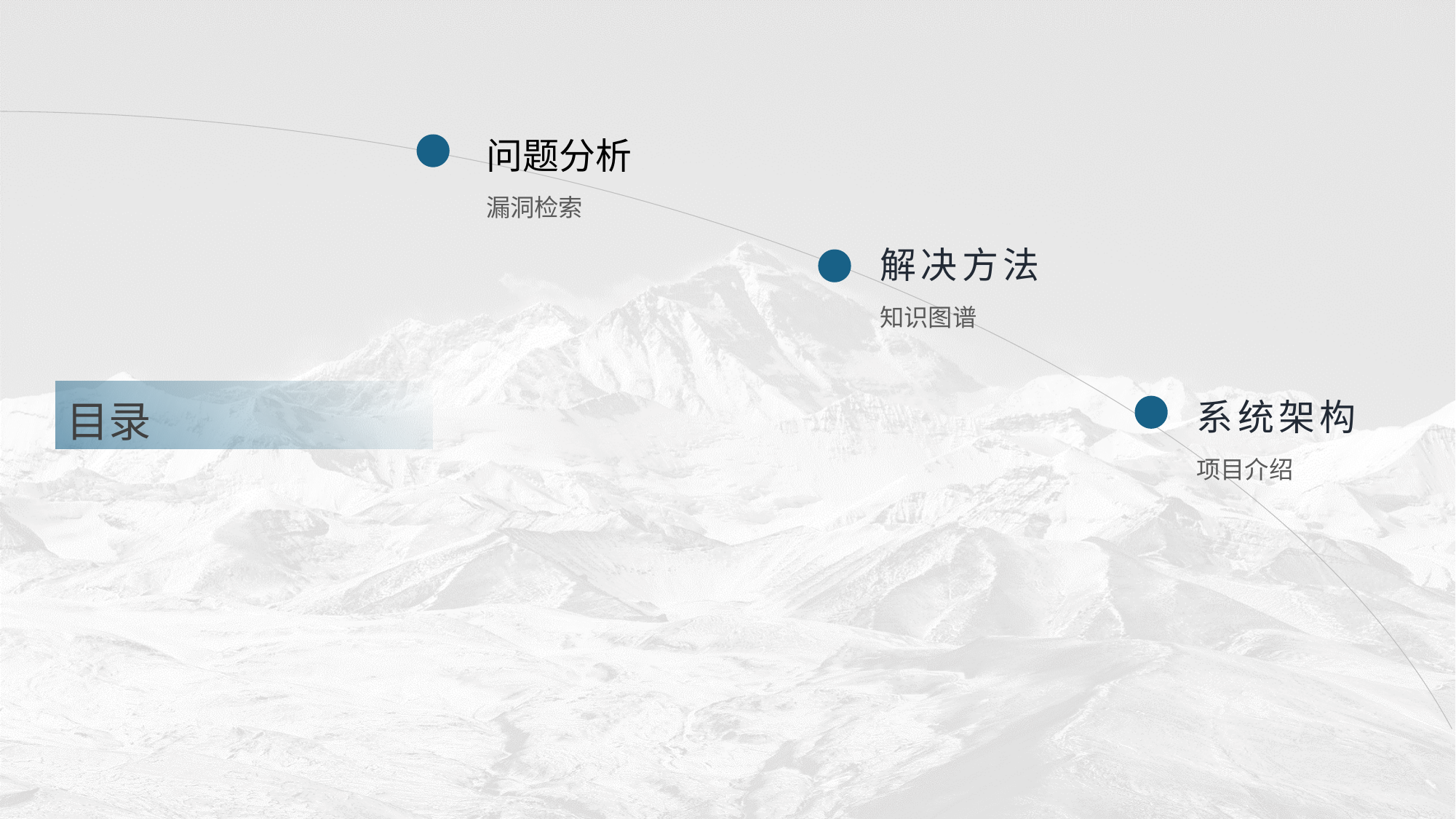

问题分析
漏洞检索

解决方法
知识图谱

系统架构
项目介绍
目录